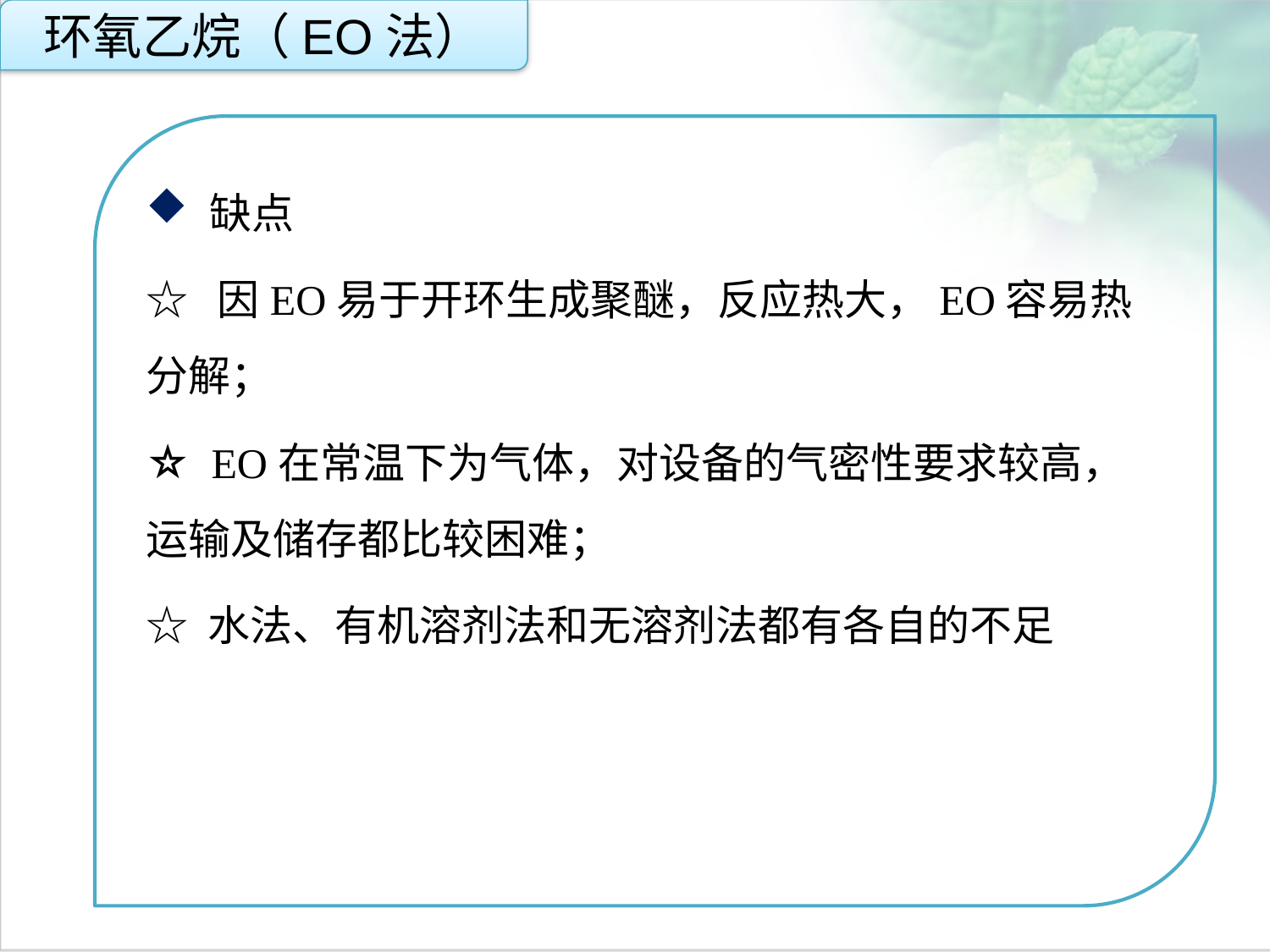

环氧乙烷（EO法）
缺点
☆  因EO易于开环生成聚醚，反应热大，EO容易热分解；
☆  EO在常温下为气体，对设备的气密性要求较高，运输及储存都比较困难；
☆ 水法、有机溶剂法和无溶剂法都有各自的不足
点击添加文本
点击添加文本
点击添加文本
点击添加文本